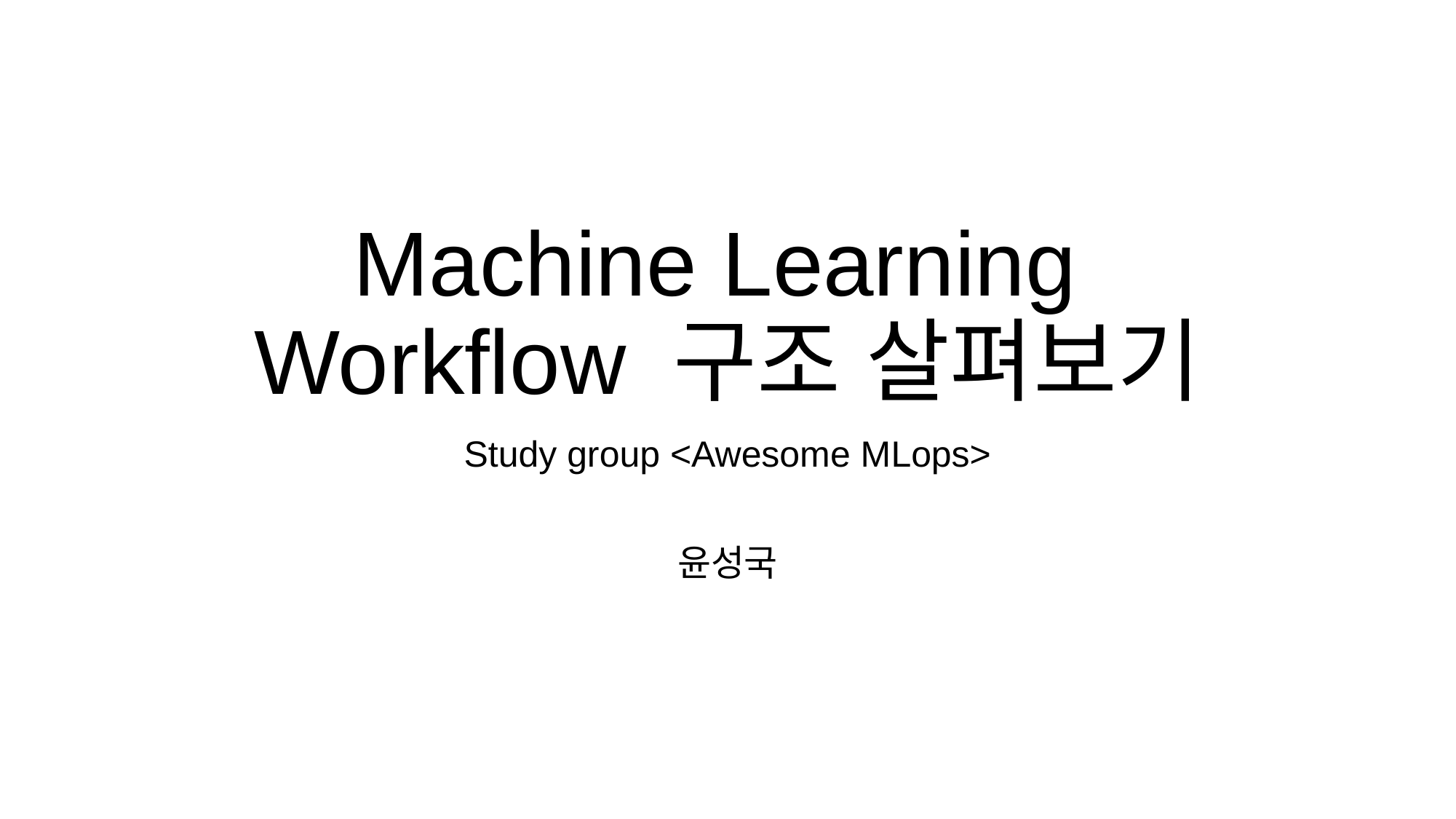

# Machine Learning Workflow 구조 살펴보기
Study group <Awesome MLops>

윤성국